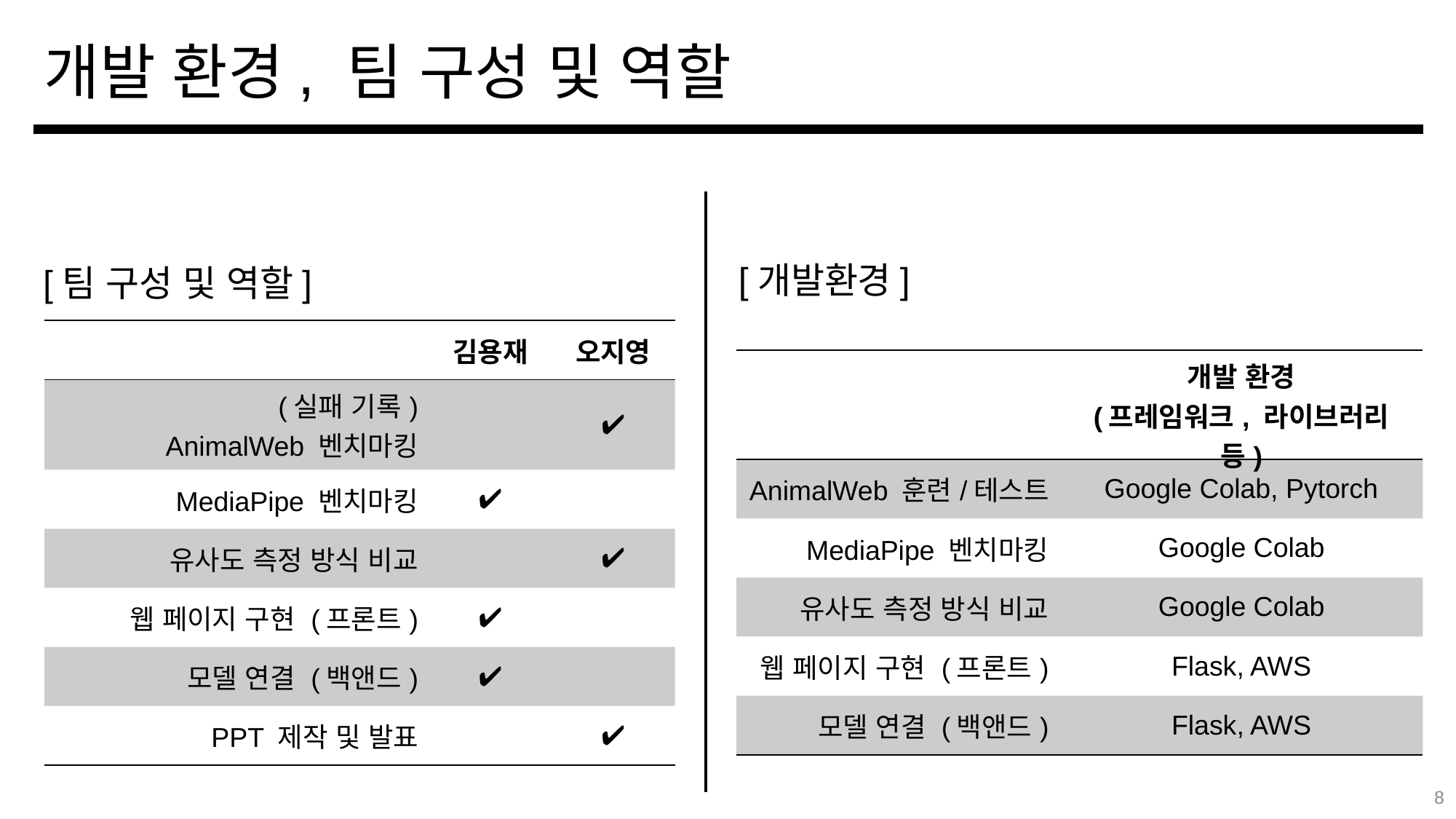

# 개발 환경, 팀 구성 및 역할
[팀 구성 및 역할]
[개발환경]
|  | 김용재 | 오지영 |
| --- | --- | --- |
| (실패 기록) AnimalWeb 벤치마킹 |  | ✔️ |
| MediaPipe 벤치마킹 | ✔️ |  |
| 유사도 측정 방식 비교 |  | ✔️ |
| 웹 페이지 구현 (프론트) | ✔️ |  |
| 모델 연결 (백앤드) | ✔️ |  |
| PPT 제작 및 발표 |  | ✔️ |
|  | 개발 환경 (프레임워크, 라이브러리 등) |
| --- | --- |
| AnimalWeb 훈련/테스트 | Google Colab, Pytorch |
| MediaPipe 벤치마킹 | Google Colab |
| 유사도 측정 방식 비교 | Google Colab |
| 웹 페이지 구현 (프론트) | Flask, AWS |
| 모델 연결 (백앤드) | Flask, AWS |
8